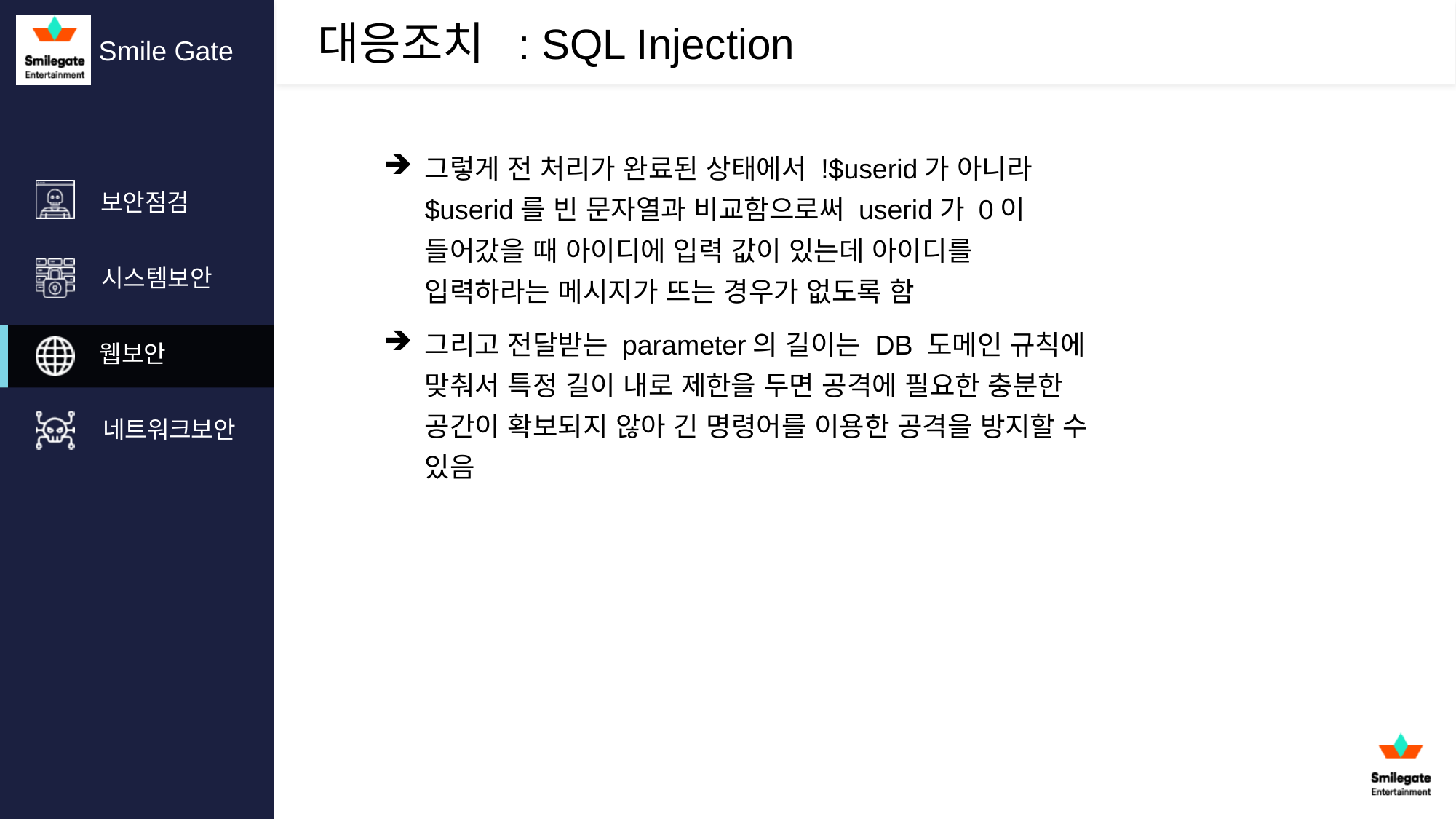

: SQL Injection
그렇게 전 처리가 완료된 상태에서 !$userid가 아니라 $userid를 빈 문자열과 비교함으로써 userid가 0이 들어갔을 때 아이디에 입력 값이 있는데 아이디를 입력하라는 메시지가 뜨는 경우가 없도록 함
그리고 전달받는 parameter의 길이는 DB 도메인 규칙에 맞춰서 특정 길이 내로 제한을 두면 공격에 필요한 충분한 공간이 확보되지 않아 긴 명령어를 이용한 공격을 방지할 수 있음